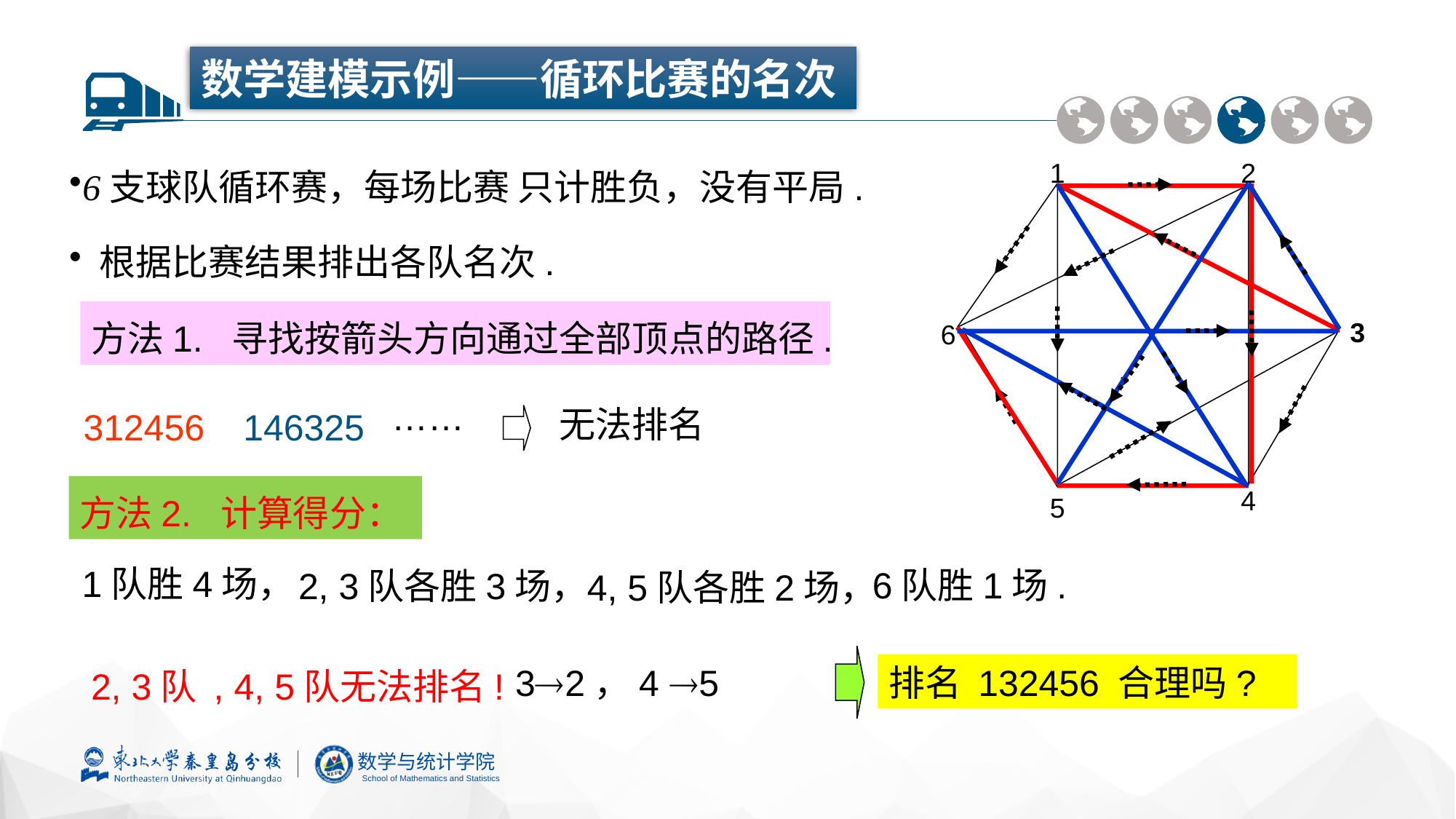

数学建模示例——循环比赛的名次
6支球队循环赛，每场比赛 只计胜负，没有平局.
1
2

6

4

5

 根据比赛结果排出各队名次.
方法1.  寻找按箭头方向通过全部顶点的路径.
3
……
无法排名

312456
146325
方法2.  计算得分：
1队胜4场，
6队胜1场.
2, 3队各胜3场，
4, 5队各胜2场，

排名 132456 合理吗?
2, 3队 , 4, 5队无法排名!
3→2，4 →5